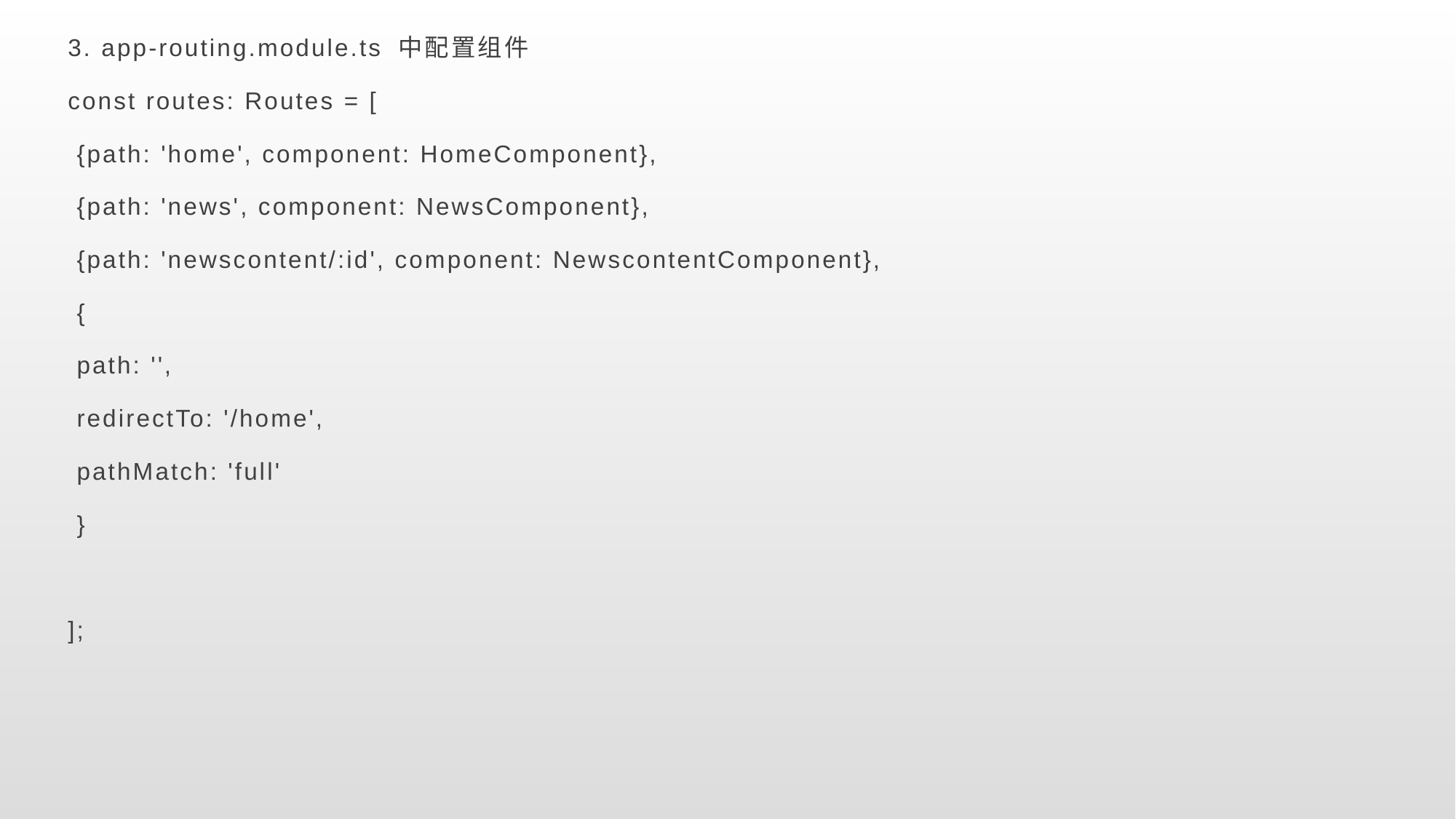

3. app-routing.module.ts 中配置组件
const routes: Routes = [
 {path: 'home', component: HomeComponent},
 {path: 'news', component: NewsComponent},
 {path: 'newscontent/:id', component: NewscontentComponent},
 {
 path: '',
 redirectTo: '/home',
 pathMatch: 'full'
 }

];